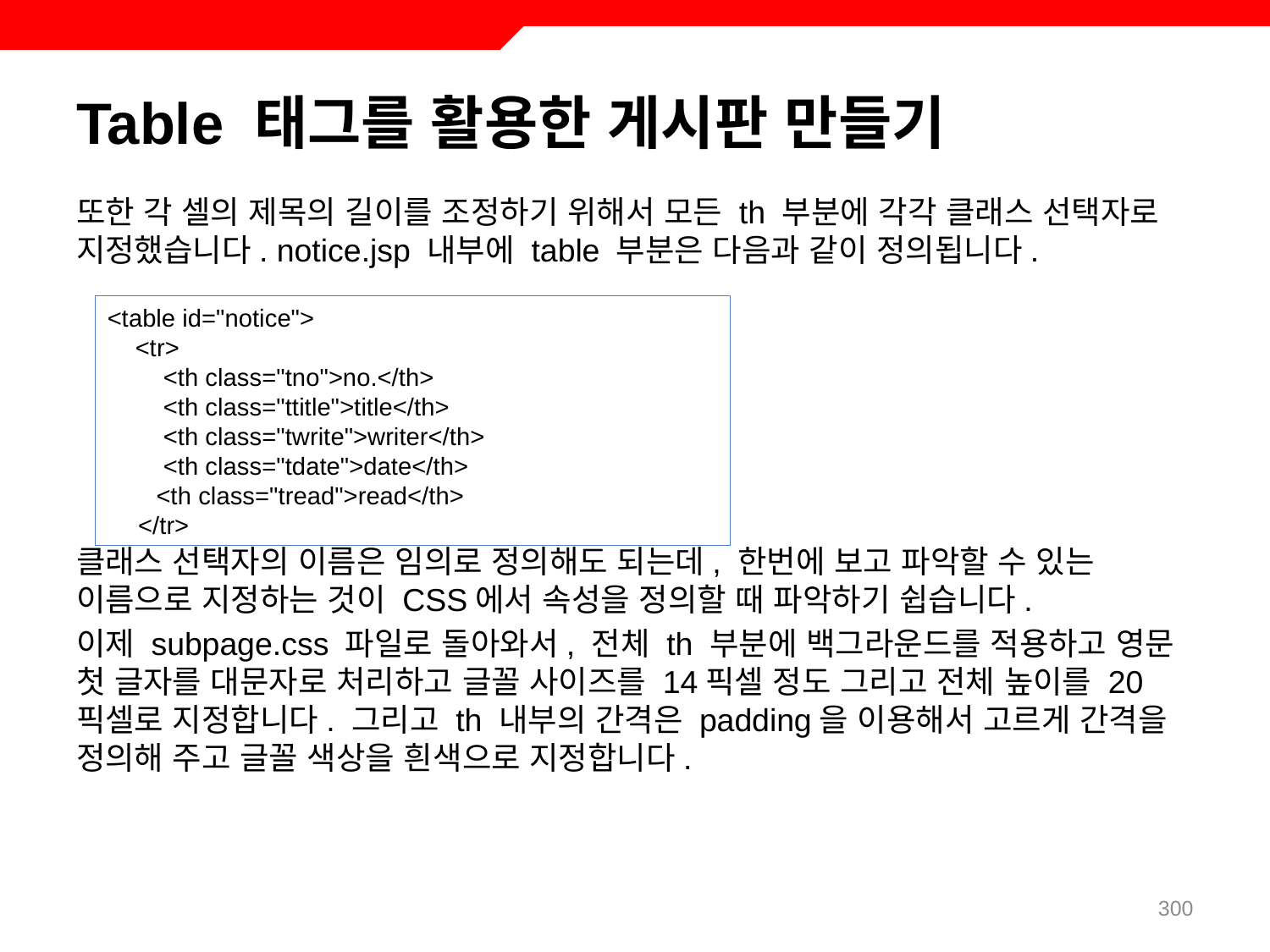

# Table 태그를 활용한 게시판 만들기
또한 각 셀의 제목의 길이를 조정하기 위해서 모든 th 부분에 각각 클래스 선택자로 지정했습니다. notice.jsp 내부에 table 부분은 다음과 같이 정의됩니다.

클래스 선택자의 이름은 임의로 정의해도 되는데, 한번에 보고 파악할 수 있는 이름으로 지정하는 것이 CSS에서 속성을 정의할 때 파악하기 쉽습니다.
이제 subpage.css 파일로 돌아와서, 전체 th 부분에 백그라운드를 적용하고 영문 첫 글자를 대문자로 처리하고 글꼴 사이즈를 14픽셀 정도 그리고 전체 높이를 20픽셀로 지정합니다. 그리고 th 내부의 간격은 padding을 이용해서 고르게 간격을 정의해 주고 글꼴 색상을 흰색으로 지정합니다.
<table id="notice">
    <tr>
        <th class="tno">no.</th>
        <th class="ttitle">title</th>
        <th class="twrite">writer</th>
        <th class="tdate">date</th>
       <th class="tread">read</th>
　</tr>
300